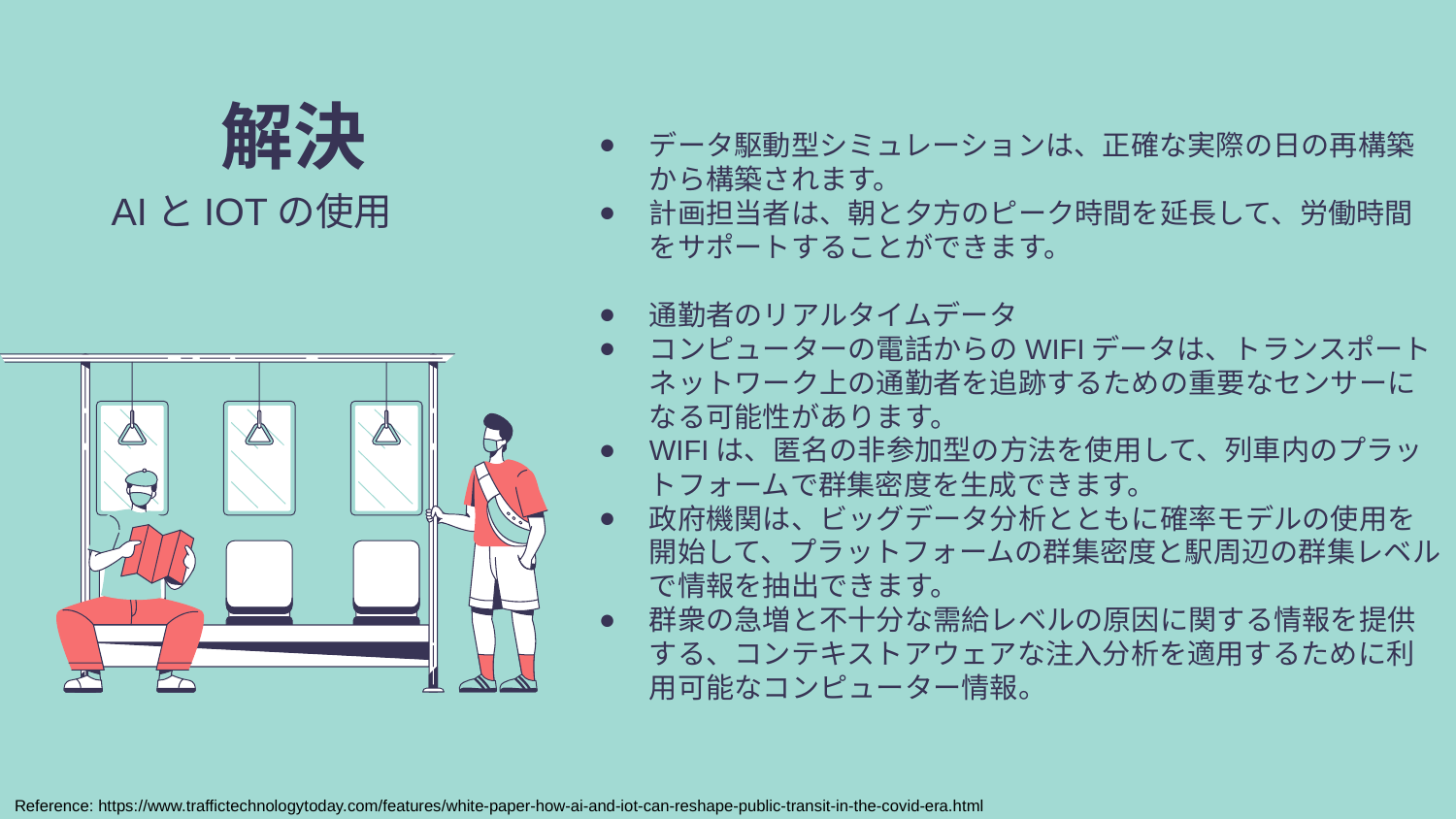

データ駆動型シミュレーションは、正確な実際の日の再構築から構築されます。
計画担当者は、朝と夕方のピーク時間を延長して、労働時間をサポートすることができます。

通勤者のリアルタイムデータ
コンピューターの電話からのWIFIデータは、トランスポートネットワーク上の通勤者を追跡するための重要なセンサーになる可能性があります。
WIFIは、匿名の非参加型の方法を使用して、列車内のプラットフォームで群集密度を生成できます。
政府機関は、ビッグデータ分析とともに確率モデルの使用を開始して、プラットフォームの群集密度と駅周辺の群集レベルで情報を抽出できます。
群衆の急増と不十分な需給レベルの原因に関する情報を提供する、コンテキストアウェアな注入分析を適用するために利用可能なコンピューター情報。

解決
AIとIOTの使用

Reference: https://www.traffictechnologytoday.com/features/white-paper-how-ai-and-iot-can-reshape-public-transit-in-the-covid-era.html